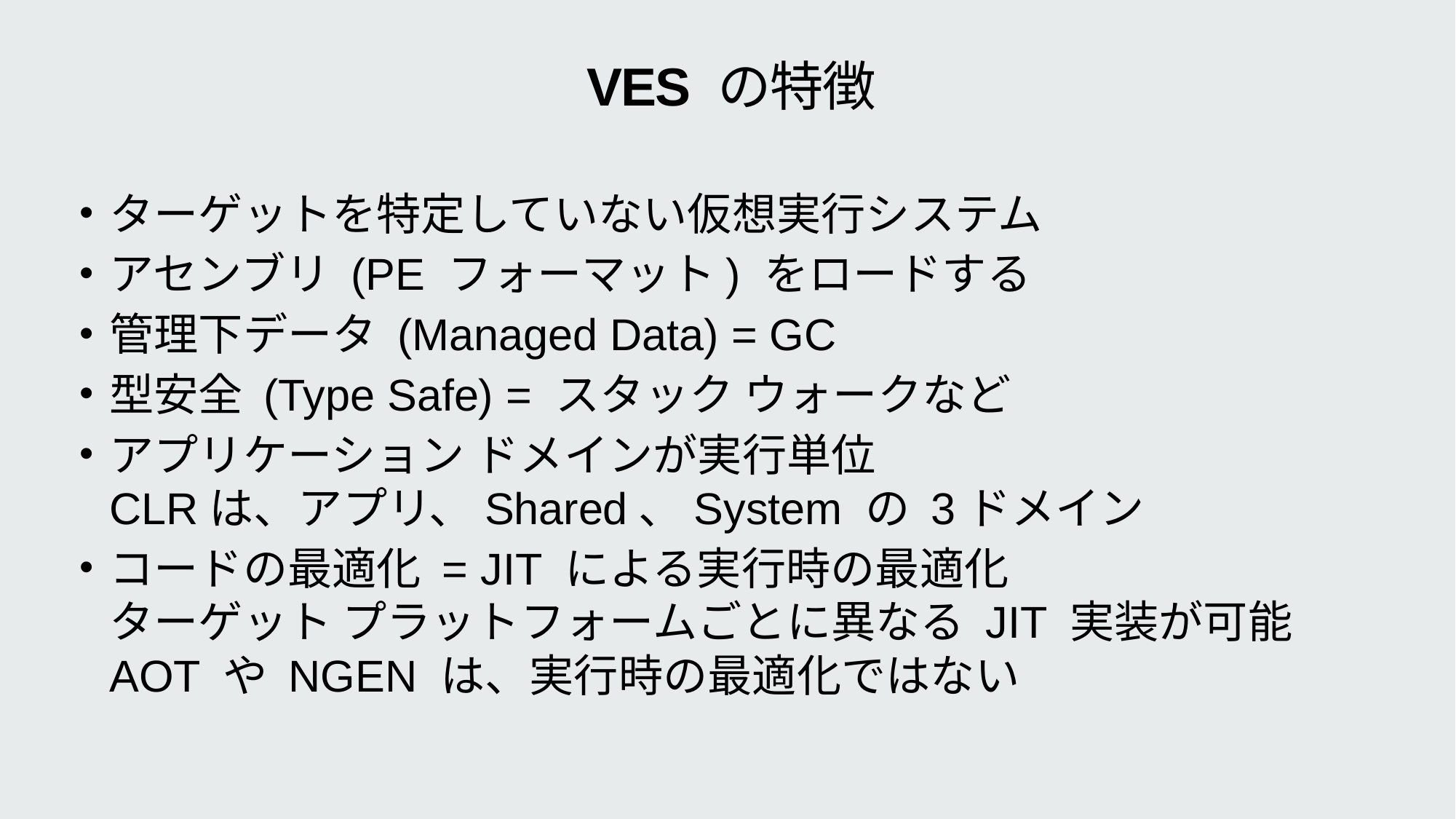

# VES の特徴
ターゲットを特定していない仮想実行システム
アセンブリ (PE フォーマット) をロードする
管理下データ (Managed Data) = GC
型安全 (Type Safe) = スタック ウォークなど
アプリケーション ドメインが実行単位
CLRは、アプリ、Shared、System の 3ドメイン
コードの最適化 = JIT による実行時の最適化
ターゲット プラットフォームごとに異なる JIT 実装が可能
AOT や NGEN は、実行時の最適化ではない